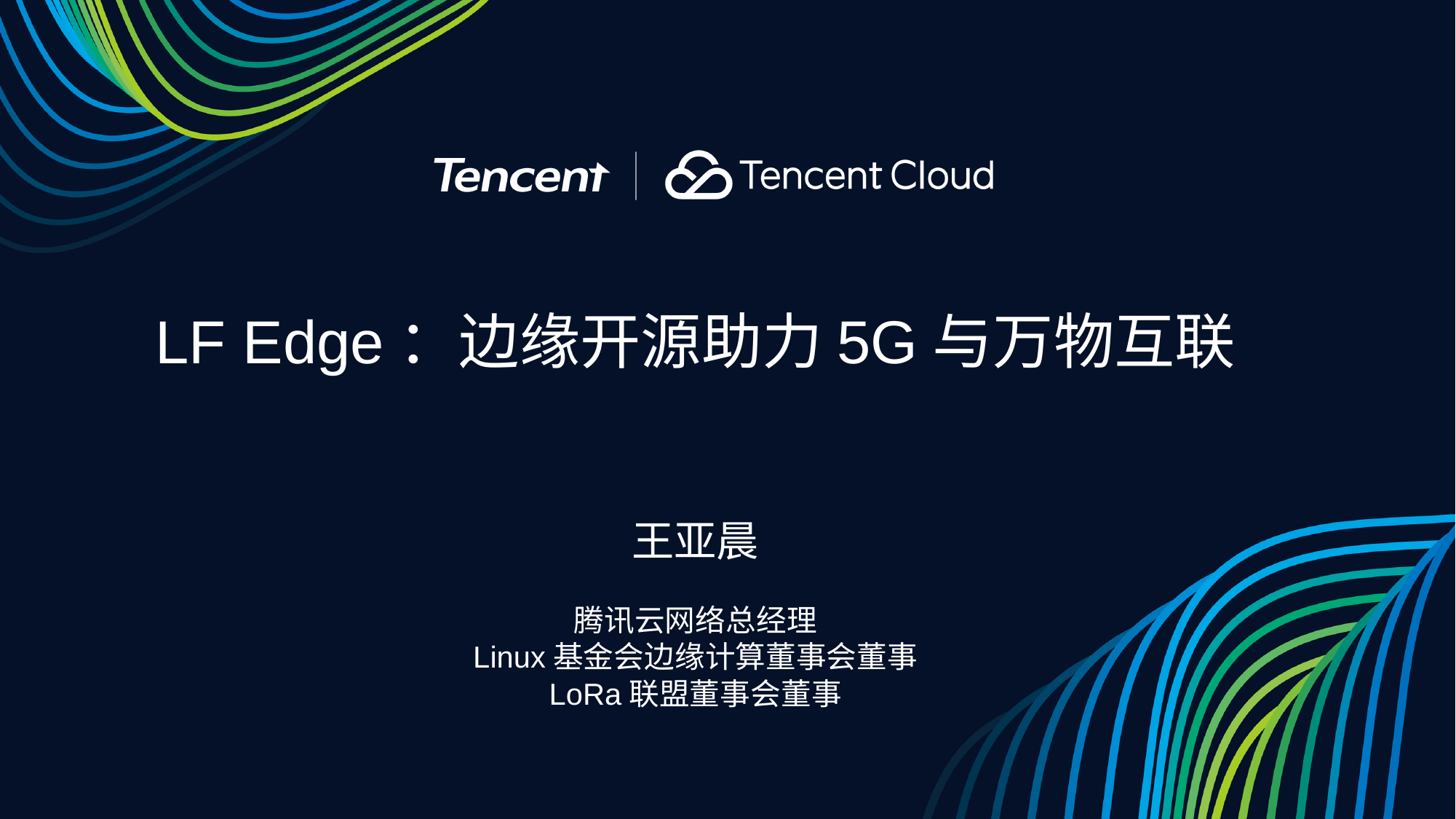

LF Edge：边缘开源助力5G与万物互联

王亚晨

腾讯云网络总经理
Linux基金会边缘计算董事会董事
LoRa联盟董事会董事